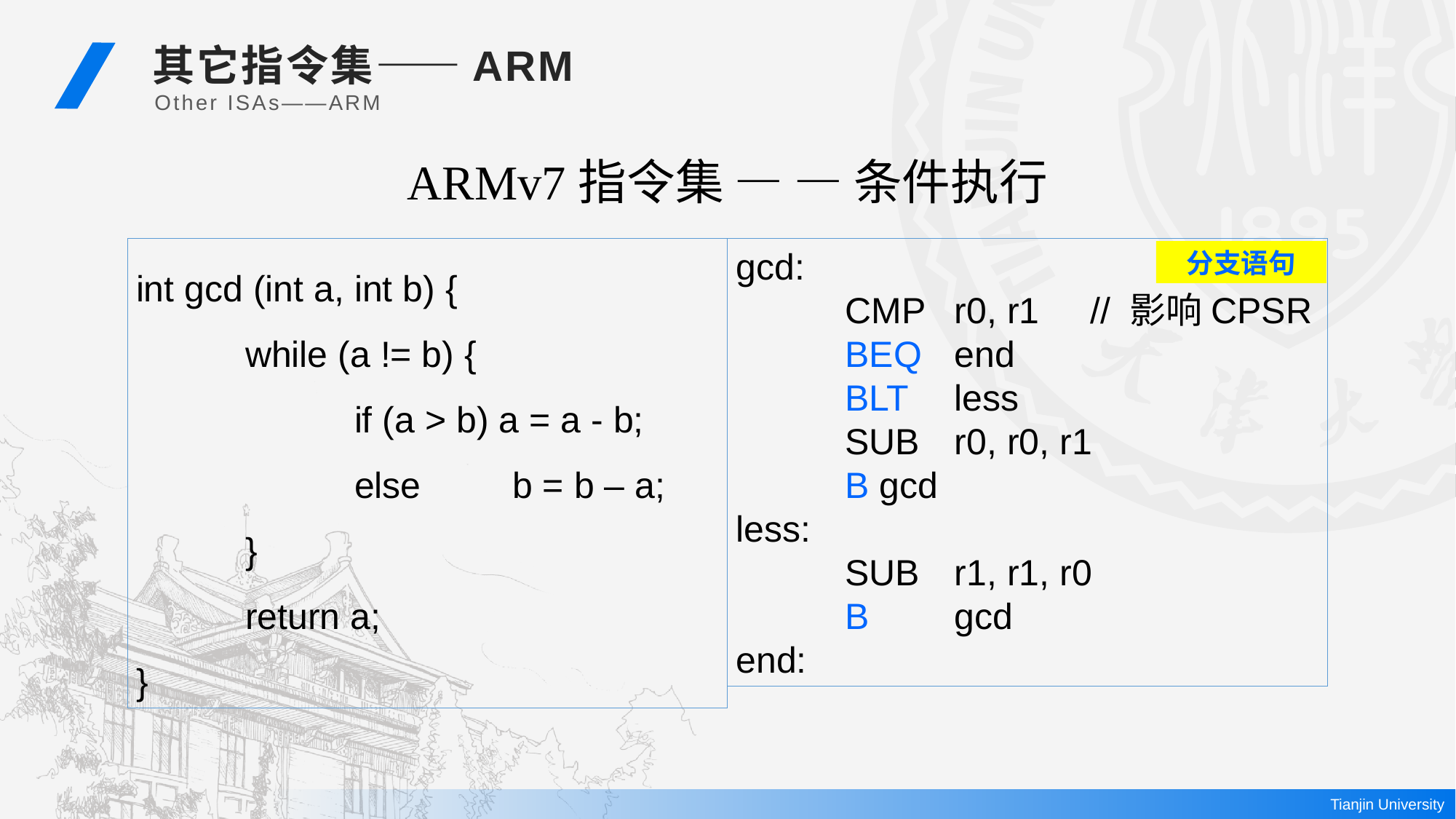

其它指令集——ARM
Other ISAs——ARM
ARMv7指令集 — — 条件执行
int gcd (int a, int b) {
	while (a != b) {
		if (a > b) a = a - b;
		else         b = b – a;
	}
	return a;
}
gcd:
	CMP	r0, r1     // 影响CPSR
	BEQ 	end
	BLT 	less
	SUB	r0, r0, r1
	B gcd
less:
	SUB	r1, r1, r0
	B	gcd
end:
分支语句